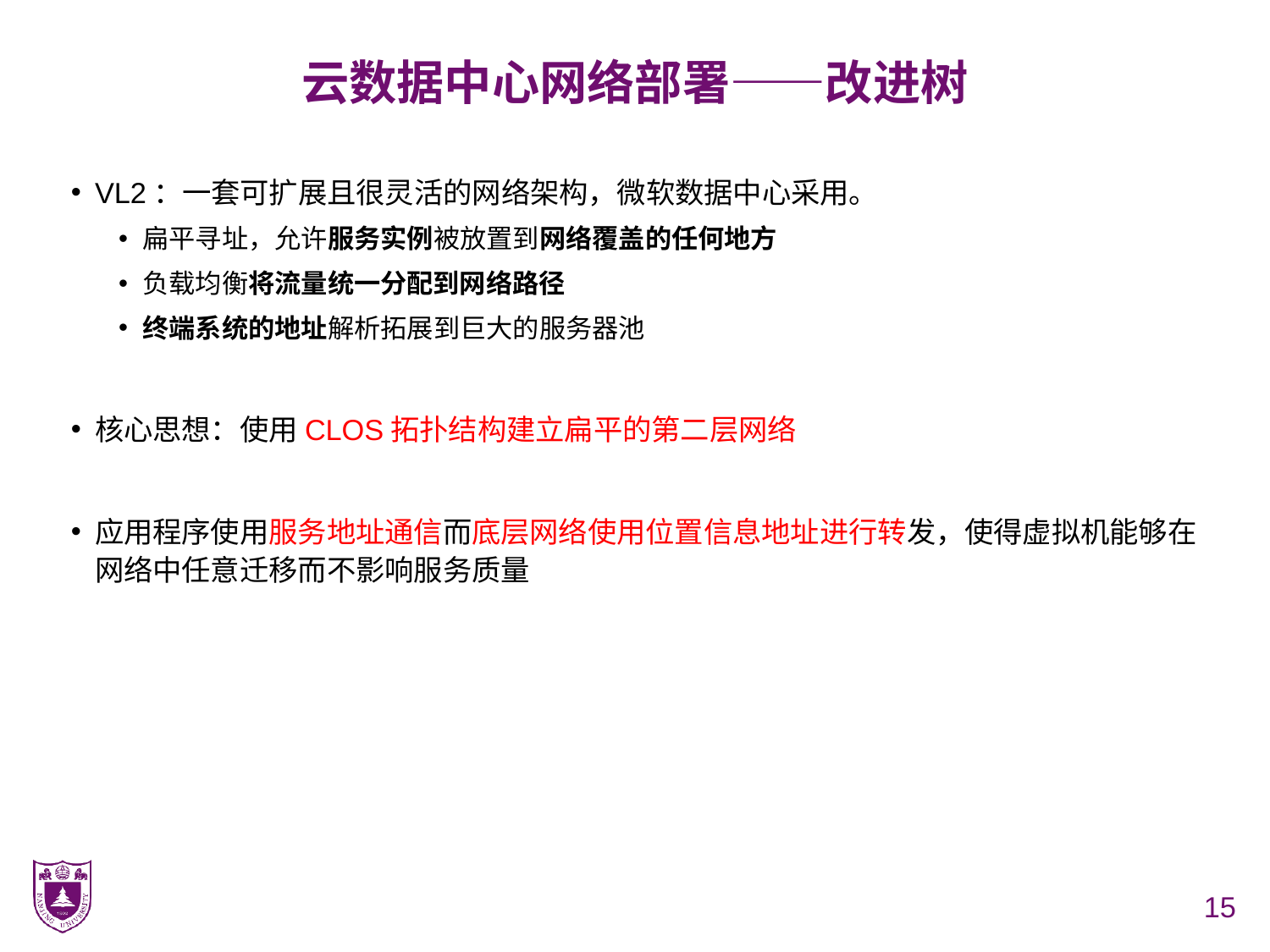

# 云数据中心网络部署——改进树
VL2：一套可扩展且很灵活的网络架构，微软数据中心采用。
扁平寻址，允许服务实例被放置到网络覆盖的任何地方
负载均衡将流量统一分配到网络路径
终端系统的地址解析拓展到巨大的服务器池

核心思想：使用CLOS拓扑结构建立扁平的第二层网络

应用程序使用服务地址通信而底层网络使用位置信息地址进行转发，使得虚拟机能够在网络中任意迁移而不影响服务质量

15